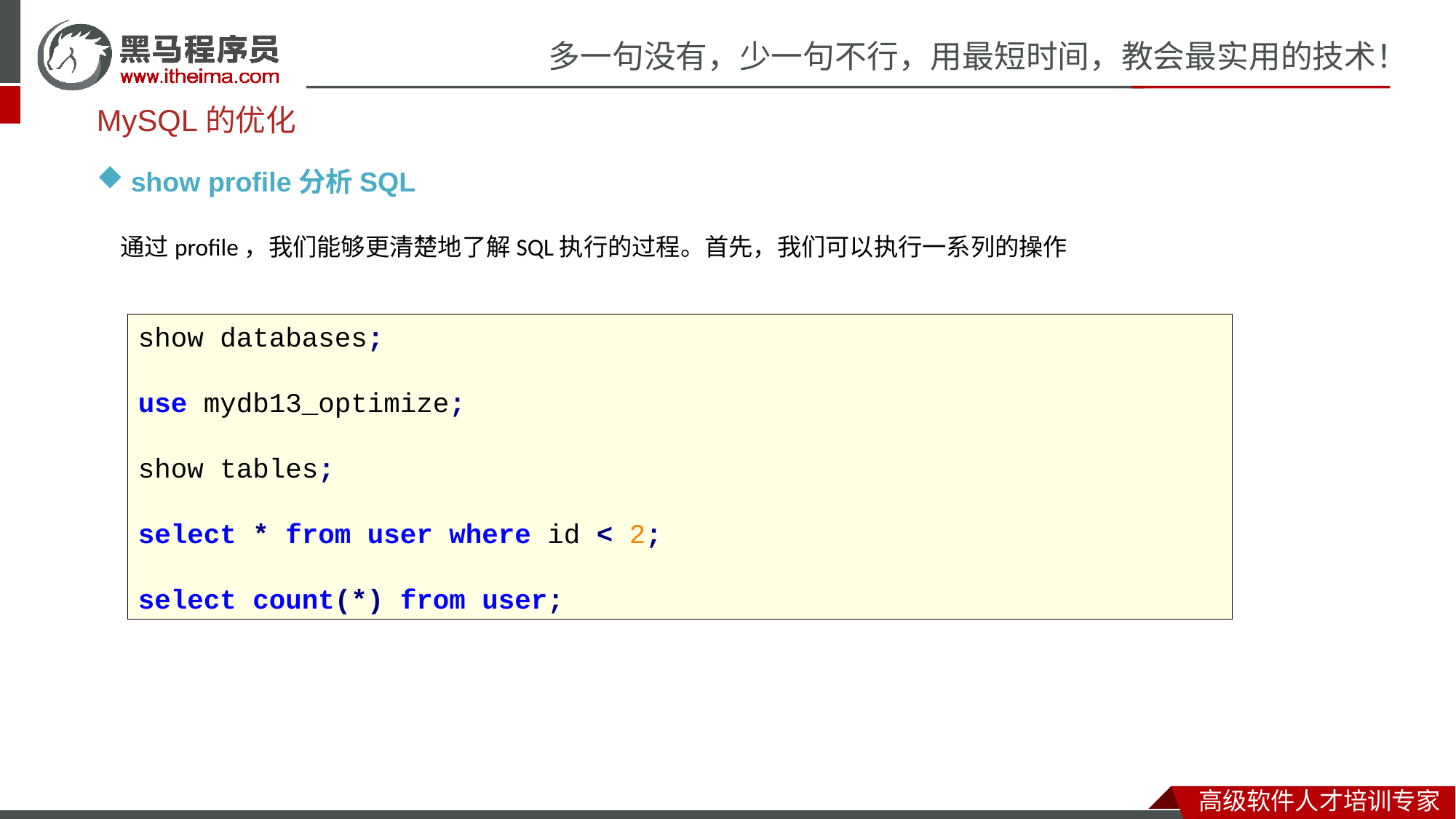

MySQL的优化
show profile分析SQL
通过profile，我们能够更清楚地了解SQL执行的过程。首先，我们可以执行一系列的操作
show databases;

use mydb13_optimize;

show tables;

select * from user where id < 2;

select count(*) from user;